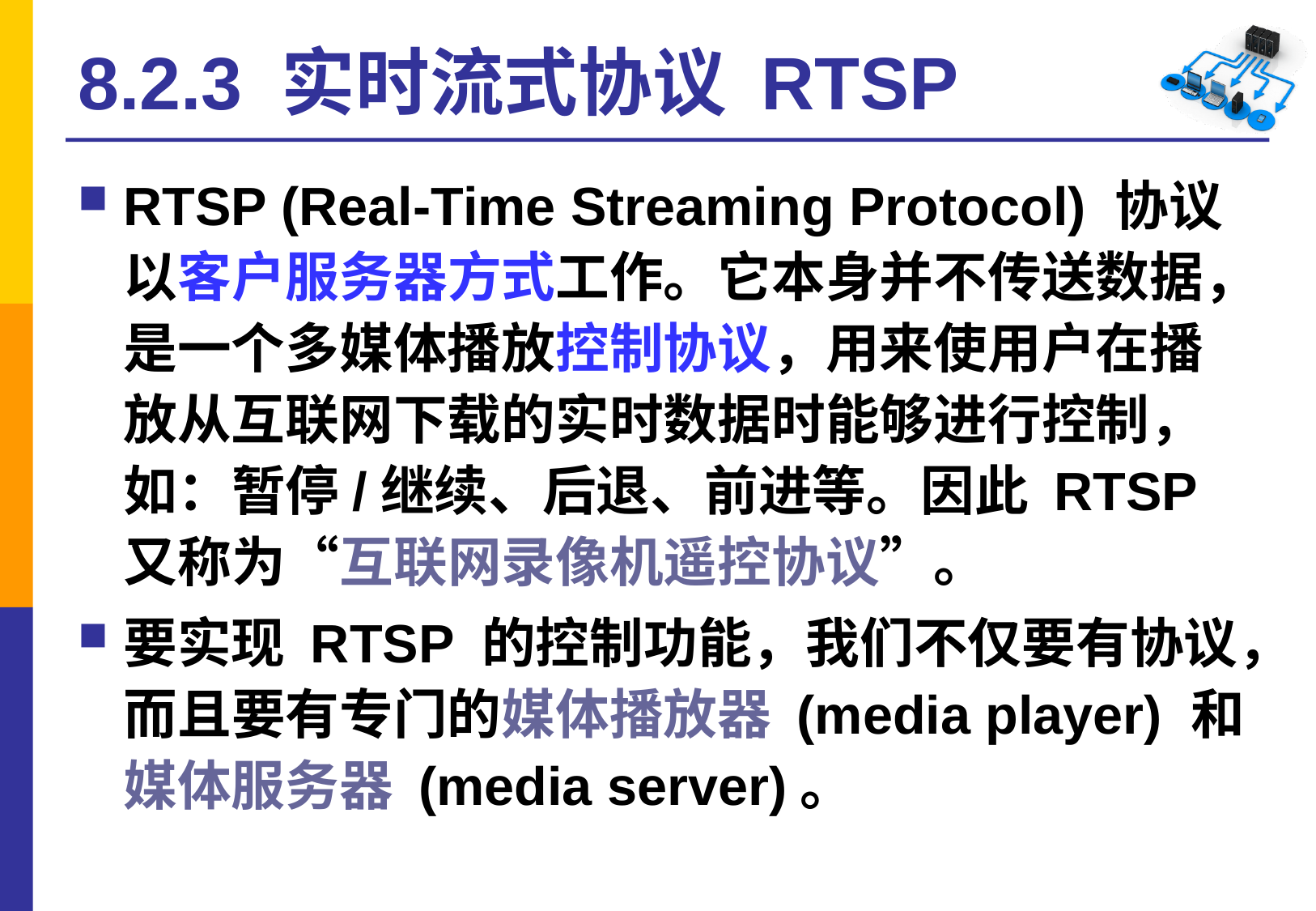

# 8.2.3 实时流式协议 RTSP
RTSP (Real-Time Streaming Protocol) 协议以客户服务器方式工作。它本身并不传送数据，是一个多媒体播放控制协议，用来使用户在播放从互联网下载的实时数据时能够进行控制，如：暂停/继续、后退、前进等。因此 RTSP 又称为“互联网录像机遥控协议”。
要实现 RTSP 的控制功能，我们不仅要有协议，而且要有专门的媒体播放器 (media player) 和媒体服务器 (media server)。